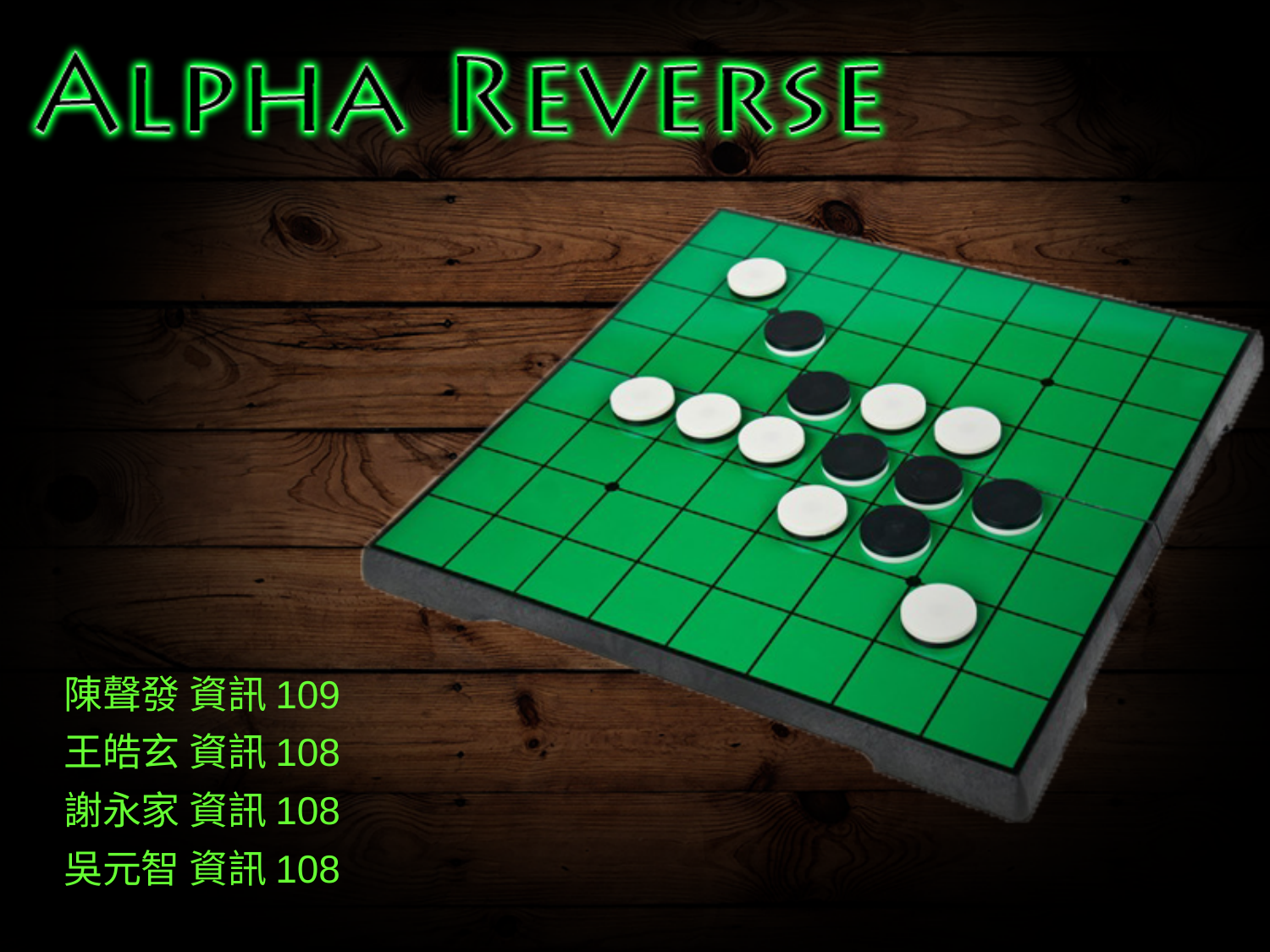

陳聲發 資訊109
王皓玄 資訊108
謝永家 資訊108
吳元智 資訊108